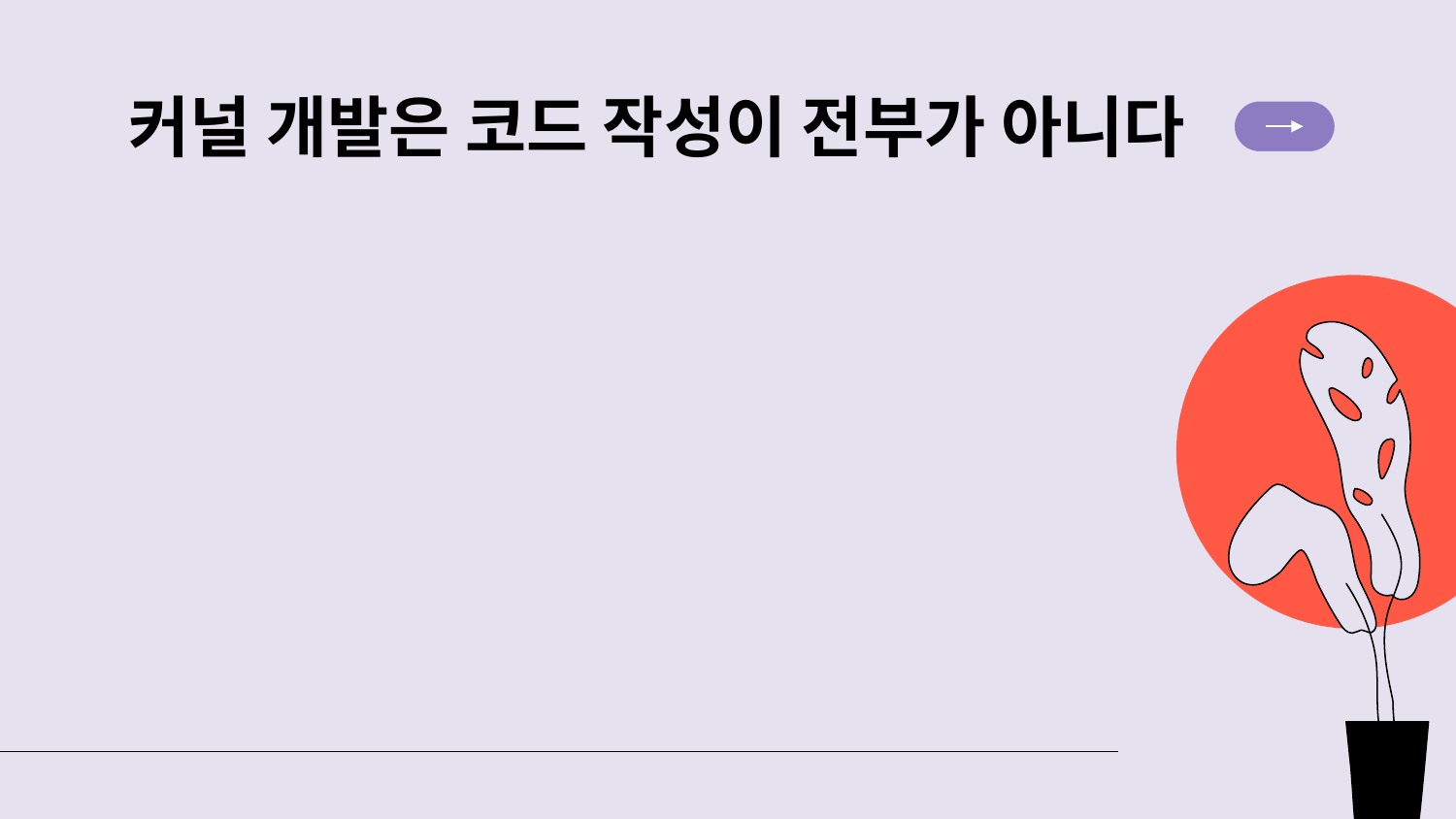

# 커널 개발은 코드 작성이 전부가 아니다